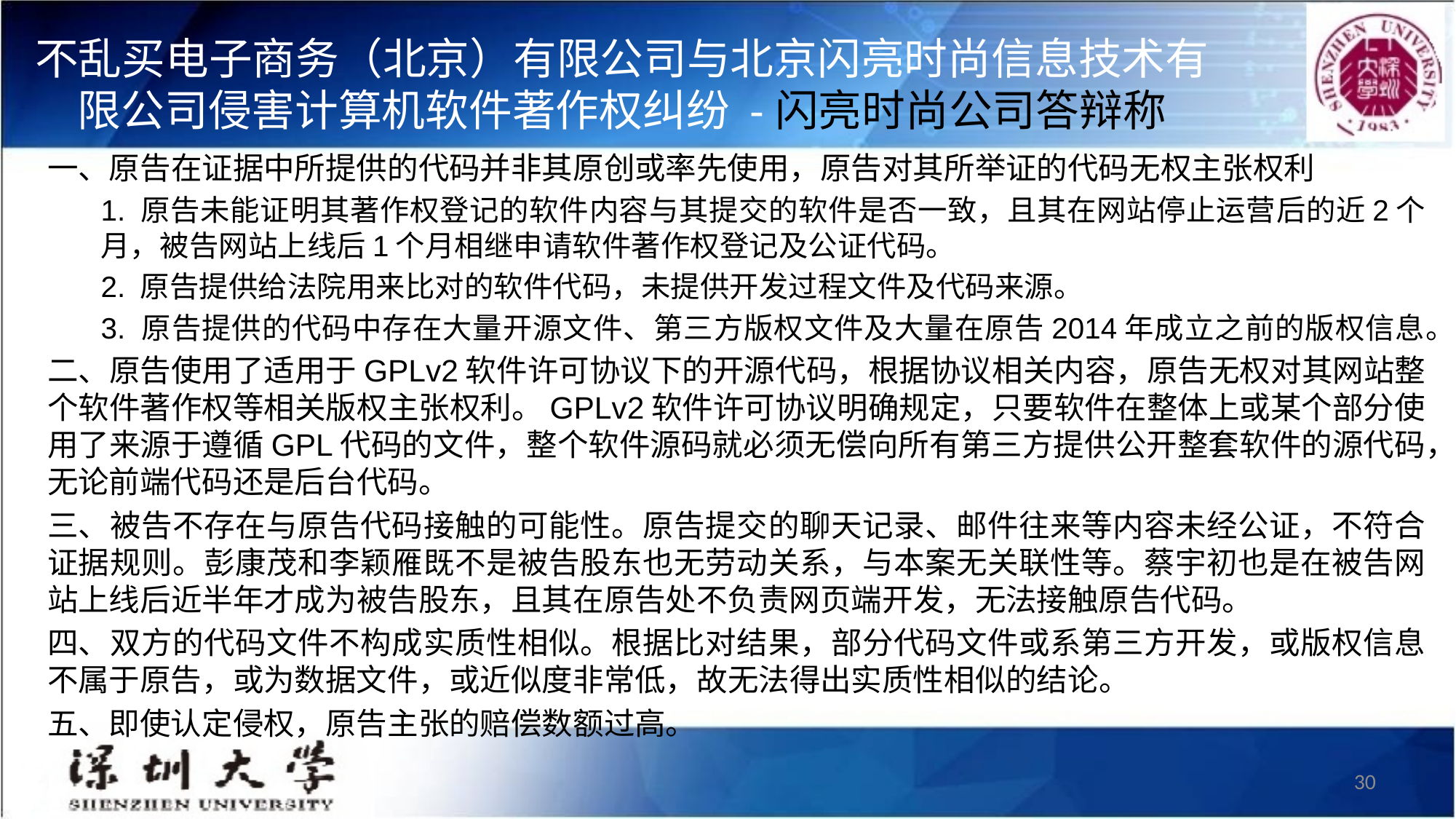

# 不乱买电子商务（北京）有限公司与北京闪亮时尚信息技术有限公司侵害计算机软件著作权纠纷 -闪亮时尚公司答辩称
一、原告在证据中所提供的代码并非其原创或率先使用，原告对其所举证的代码无权主张权利
1. 原告未能证明其著作权登记的软件内容与其提交的软件是否一致，且其在网站停止运营后的近2个月，被告网站上线后1个月相继申请软件著作权登记及公证代码。
2. 原告提供给法院用来比对的软件代码，未提供开发过程文件及代码来源。
3. 原告提供的代码中存在大量开源文件、第三方版权文件及大量在原告2014年成立之前的版权信息。
二、原告使用了适用于GPLv2软件许可协议下的开源代码，根据协议相关内容，原告无权对其网站整个软件著作权等相关版权主张权利。GPLv2软件许可协议明确规定，只要软件在整体上或某个部分使用了来源于遵循GPL代码的文件，整个软件源码就必须无偿向所有第三方提供公开整套软件的源代码，无论前端代码还是后台代码。
三、被告不存在与原告代码接触的可能性。原告提交的聊天记录、邮件往来等内容未经公证，不符合证据规则。彭康茂和李颖雁既不是被告股东也无劳动关系，与本案无关联性等。蔡宇初也是在被告网站上线后近半年才成为被告股东，且其在原告处不负责网页端开发，无法接触原告代码。
四、双方的代码文件不构成实质性相似。根据比对结果，部分代码文件或系第三方开发，或版权信息不属于原告，或为数据文件，或近似度非常低，故无法得出实质性相似的结论。
五、即使认定侵权，原告主张的赔偿数额过高。
30